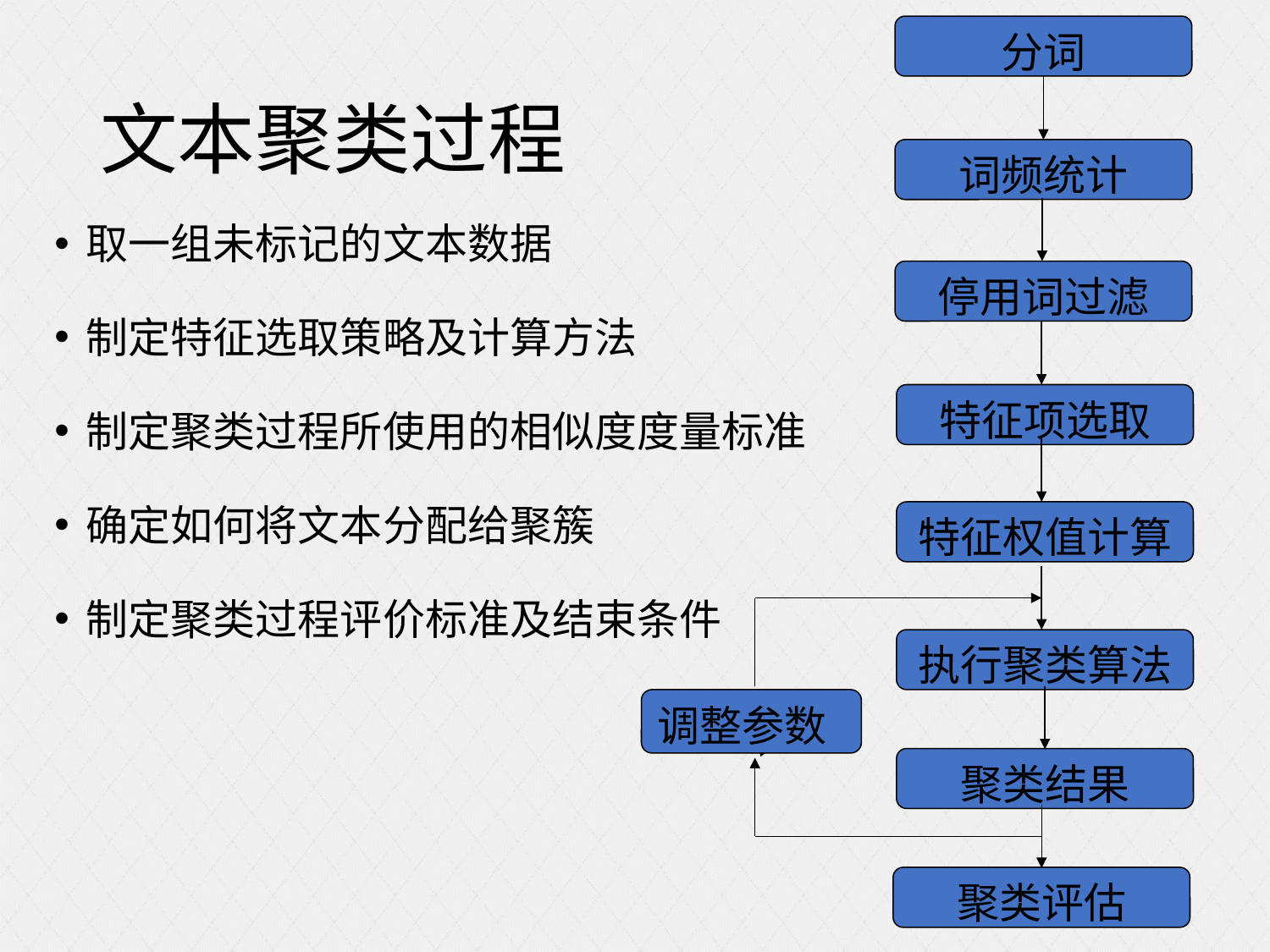

分词
# 文本聚类过程
词频统计
取一组未标记的文本数据
制定特征选取策略及计算方法
制定聚类过程所使用的相似度度量标准
确定如何将文本分配给聚簇
制定聚类过程评价标准及结束条件
停用词过滤
特征项选取
特征权值计算
执行聚类算法
调整参数
聚类结果
聚类评估
8